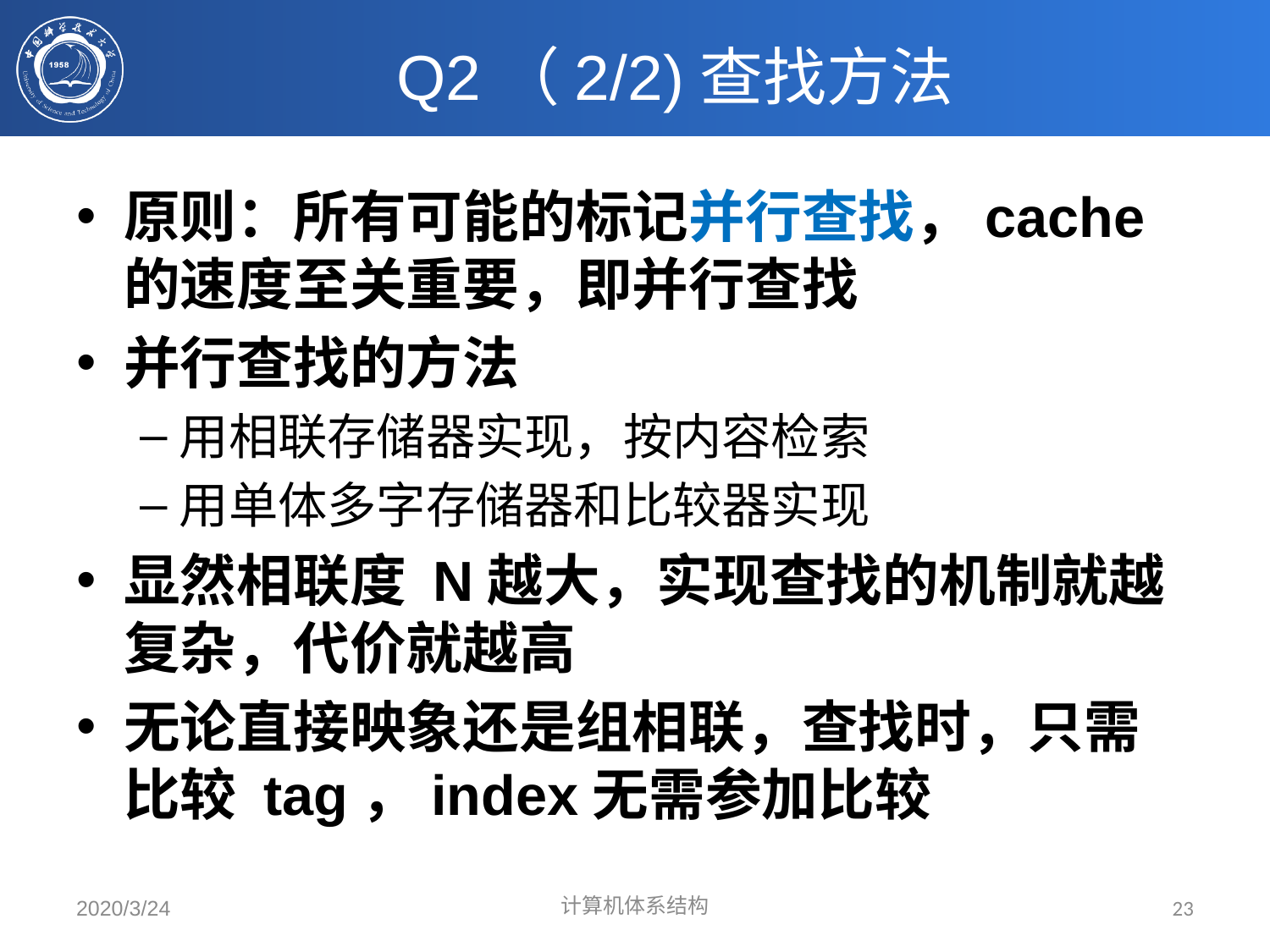

# Q2（2/2)查找方法
原则：所有可能的标记并行查找，cache的速度至关重要，即并行查找
并行查找的方法
用相联存储器实现，按内容检索
用单体多字存储器和比较器实现
显然相联度 N越大，实现查找的机制就越复杂，代价就越高
无论直接映象还是组相联，查找时，只需比较 tag，index无需参加比较
2020/3/24
计算机体系结构
23